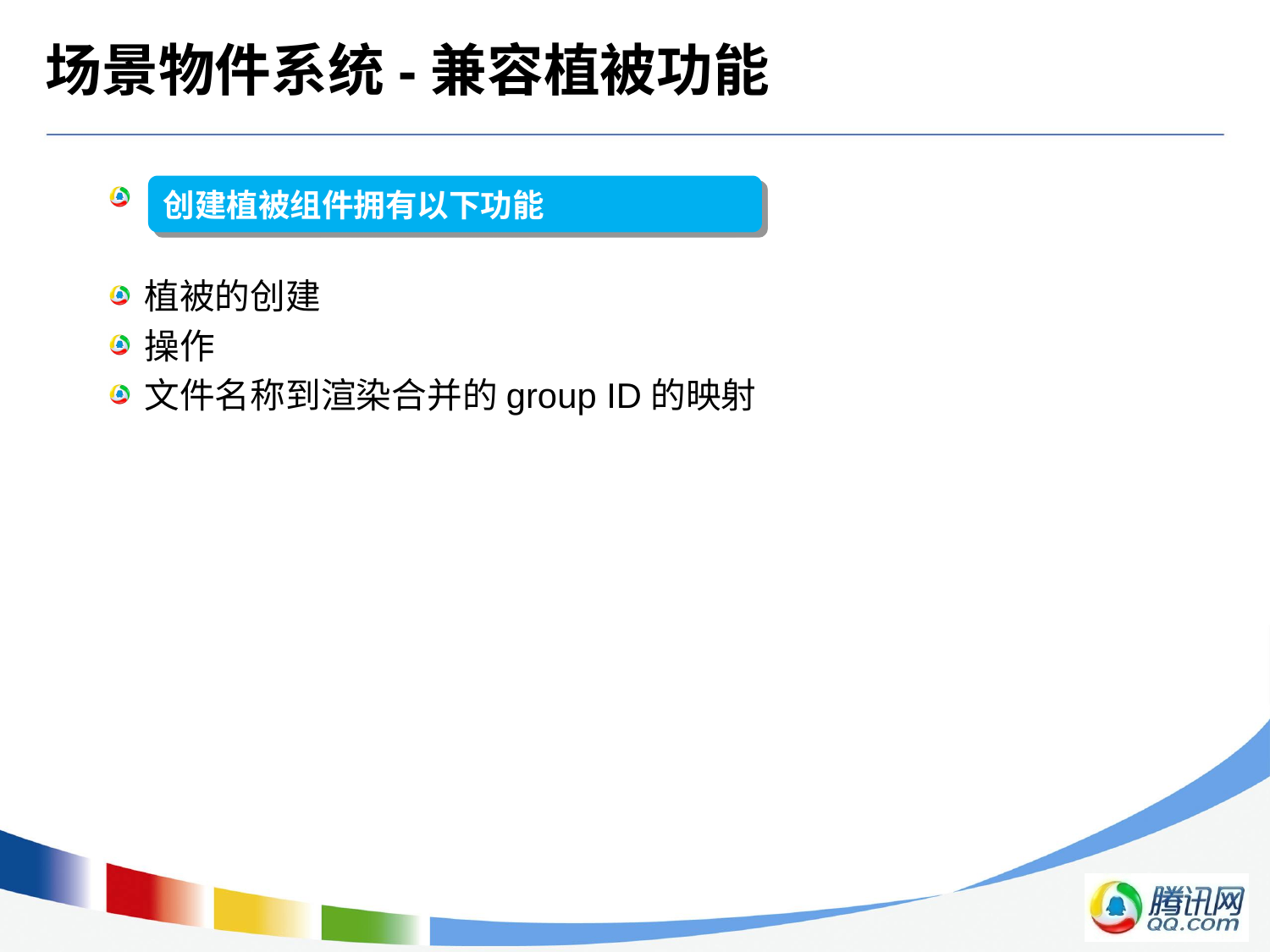

# 场景物件系统-兼容植被功能
 动态物件的开发流程优化

植被的创建
操作
文件名称到渲染合并的group ID的映射
创建植被组件拥有以下功能